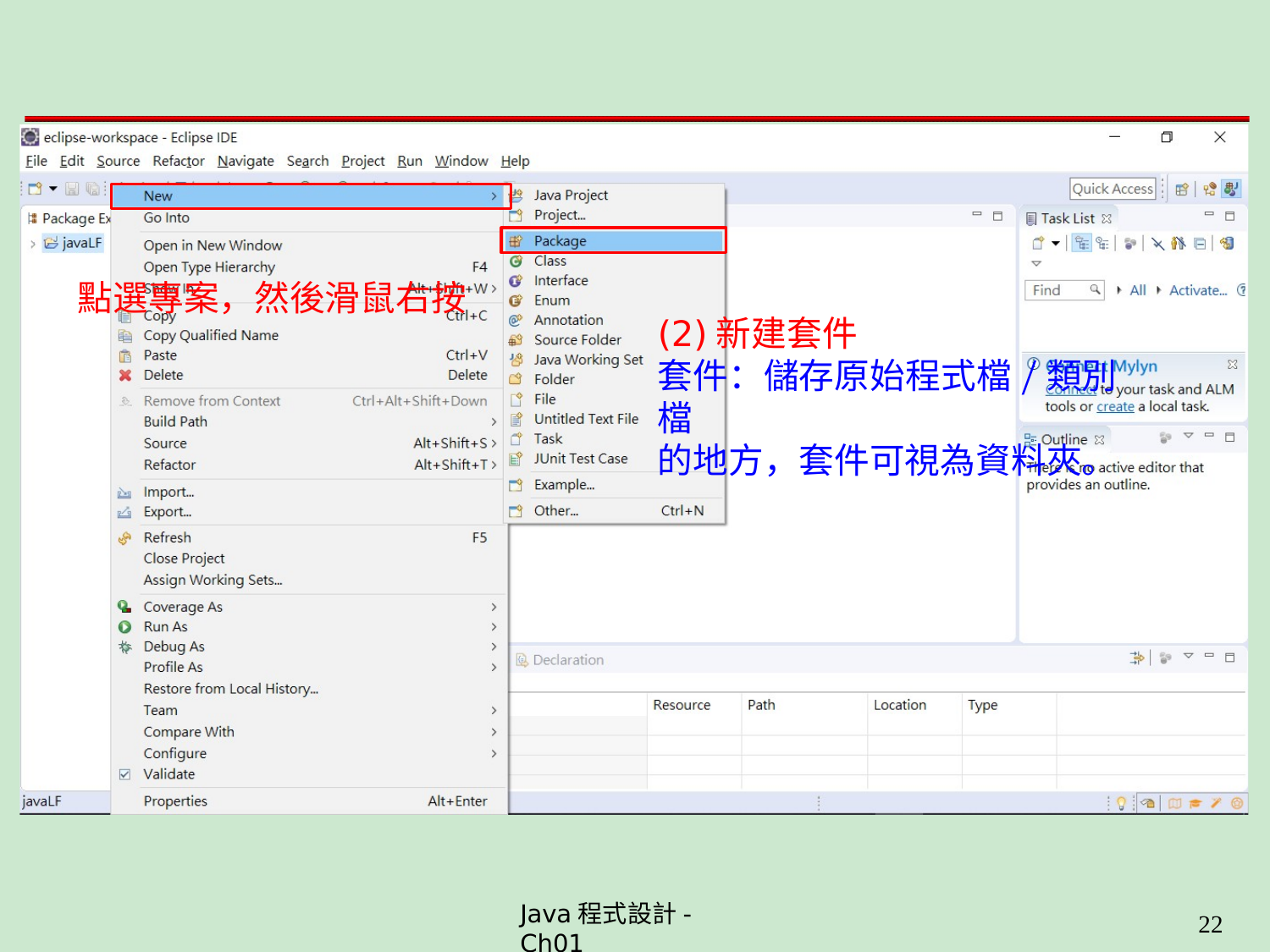

# 點選專案，然後滑鼠右按
(2)新建套件
套件：儲存原始程式檔/類別檔
的地方，套件可視為資料夾。
Java程式設計-Ch01
22